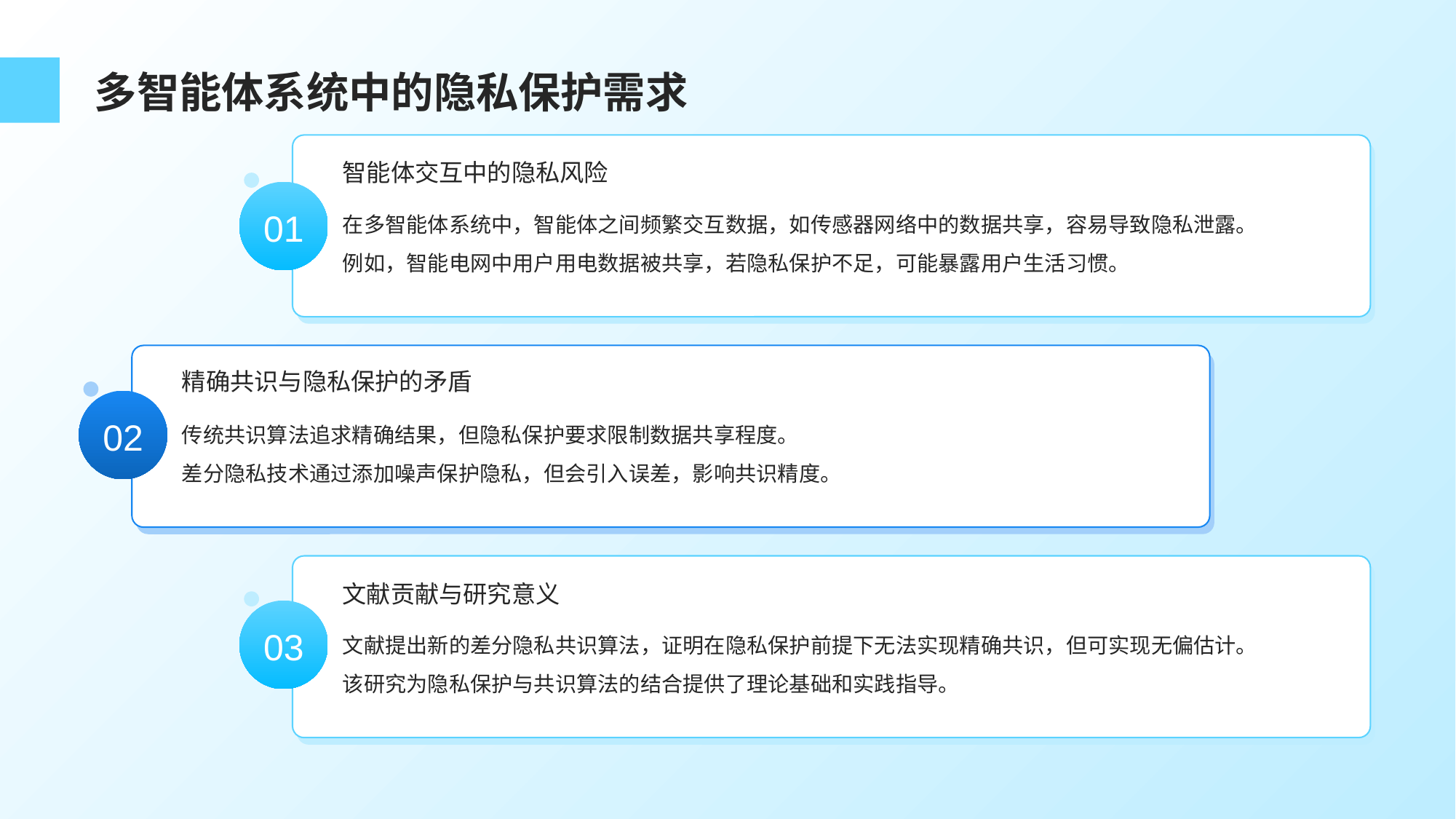

多智能体系统中的隐私保护需求

智能体交互中的隐私风险

在多智能体系统中，智能体之间频繁交互数据，如传感器网络中的数据共享，容易导致隐私泄露。
例如，智能电网中用户用电数据被共享，若隐私保护不足，可能暴露用户生活习惯。
01

精确共识与隐私保护的矛盾

传统共识算法追求精确结果，但隐私保护要求限制数据共享程度。
差分隐私技术通过添加噪声保护隐私，但会引入误差，影响共识精度。
02

文献贡献与研究意义

文献提出新的差分隐私共识算法，证明在隐私保护前提下无法实现精确共识，但可实现无偏估计。
该研究为隐私保护与共识算法的结合提供了理论基础和实践指导。
03